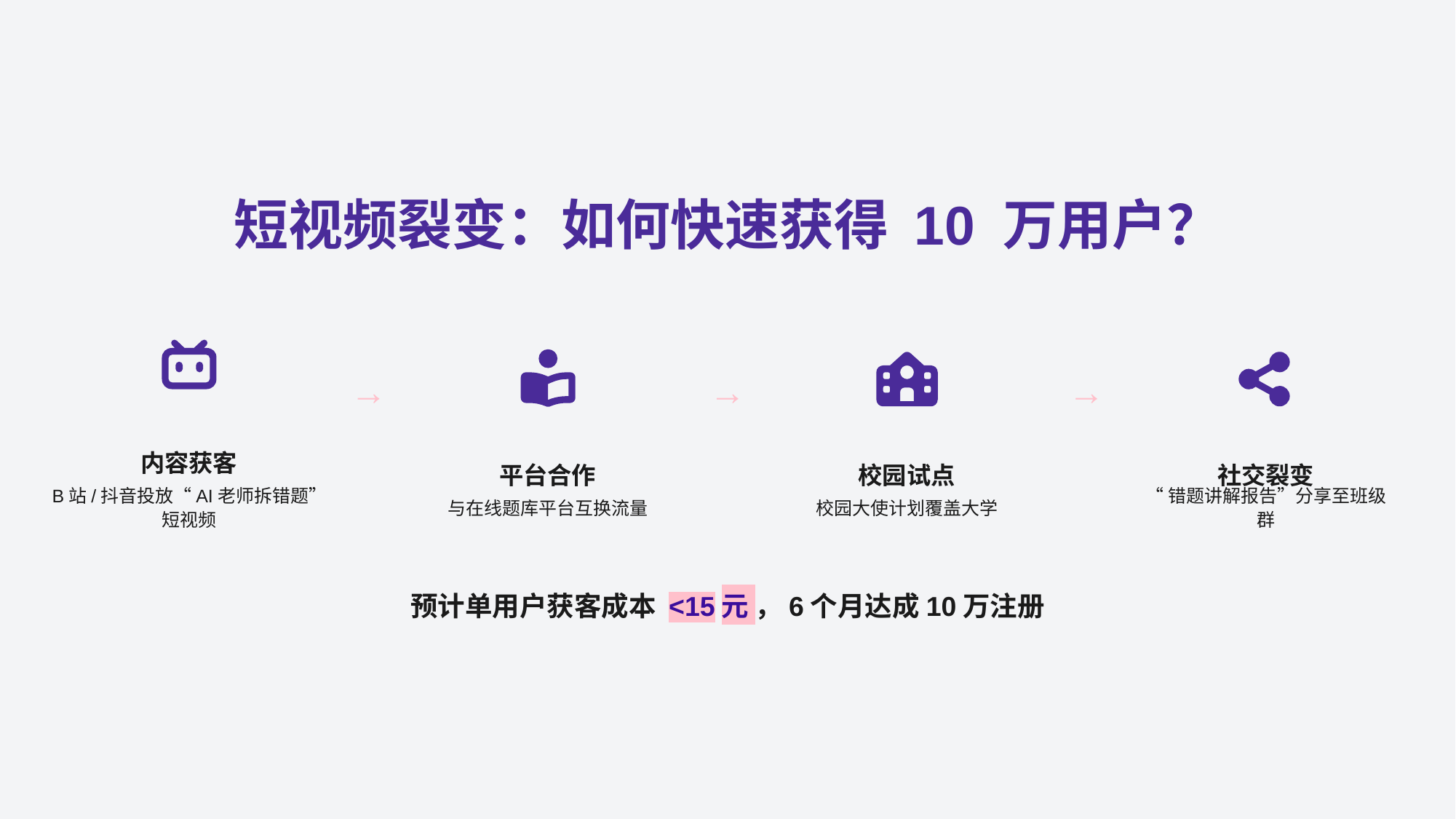

短视频裂变：如何快速获得 10 万用户？

→
→
→
内容获客
平台合作
校园试点
社交裂变
B站/抖音投放“AI老师拆错题”短视频
与在线题库平台互换流量
校园大使计划覆盖大学
“错题讲解报告”分享至班级群
预计单用户获客成本 <15元 ，6个月达成10万注册